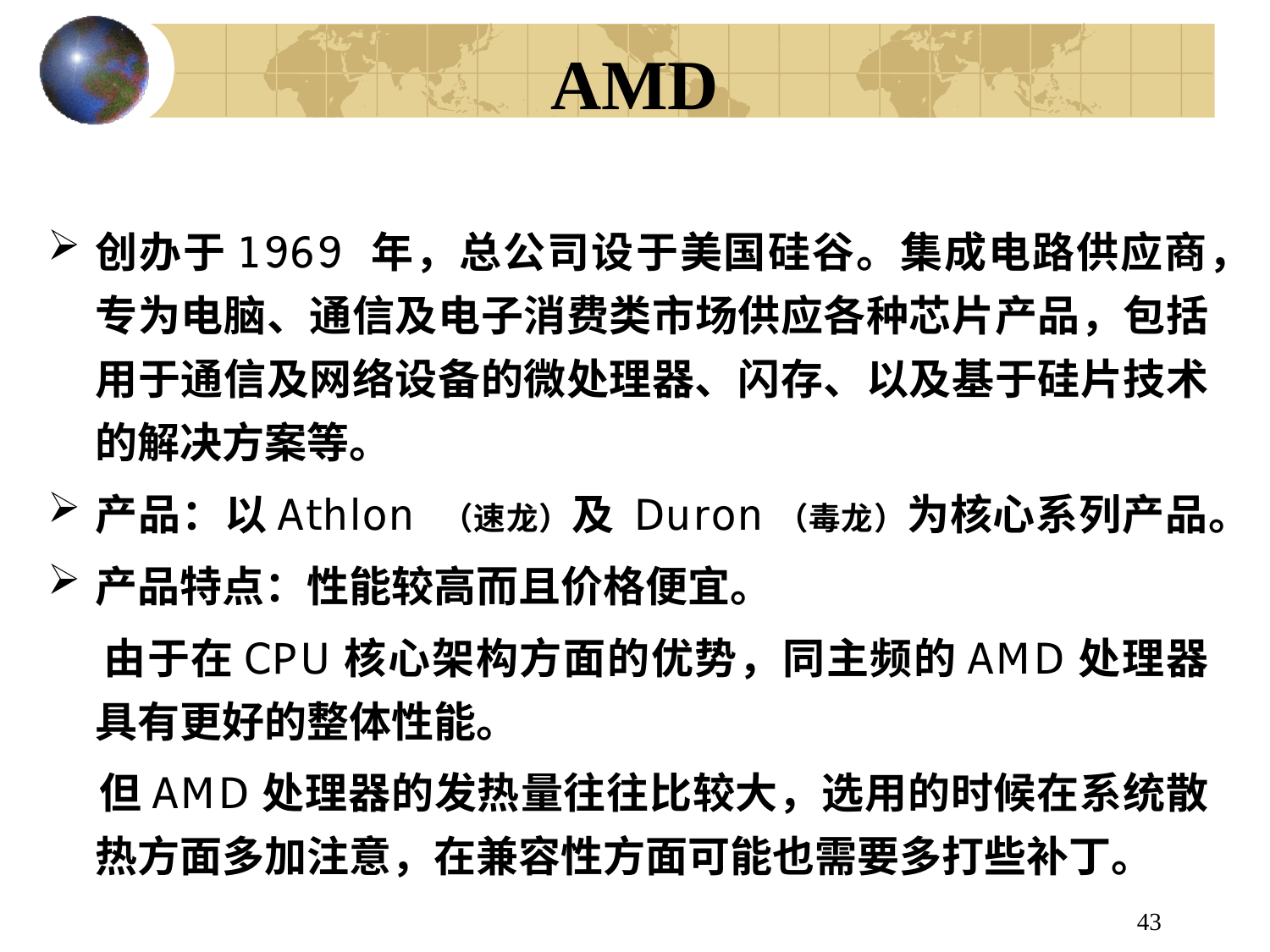

# AMD
创办于1969 年，总公司设于美国硅谷。集成电路供应商，专为电脑、通信及电子消费类市场供应各种芯片产品，包括用于通信及网络设备的微处理器、闪存、以及基于硅片技术的解决方案等。
产品：以Athlon （速龙）及 Duron（毒龙）为核心系列产品。
产品特点：性能较高而且价格便宜。
    由于在CPU核心架构方面的优势，同主频的AMD处理器具有更好的整体性能。
    但AMD处理器的发热量往往比较大，选用的时候在系统散热方面多加注意，在兼容性方面可能也需要多打些补丁。
43